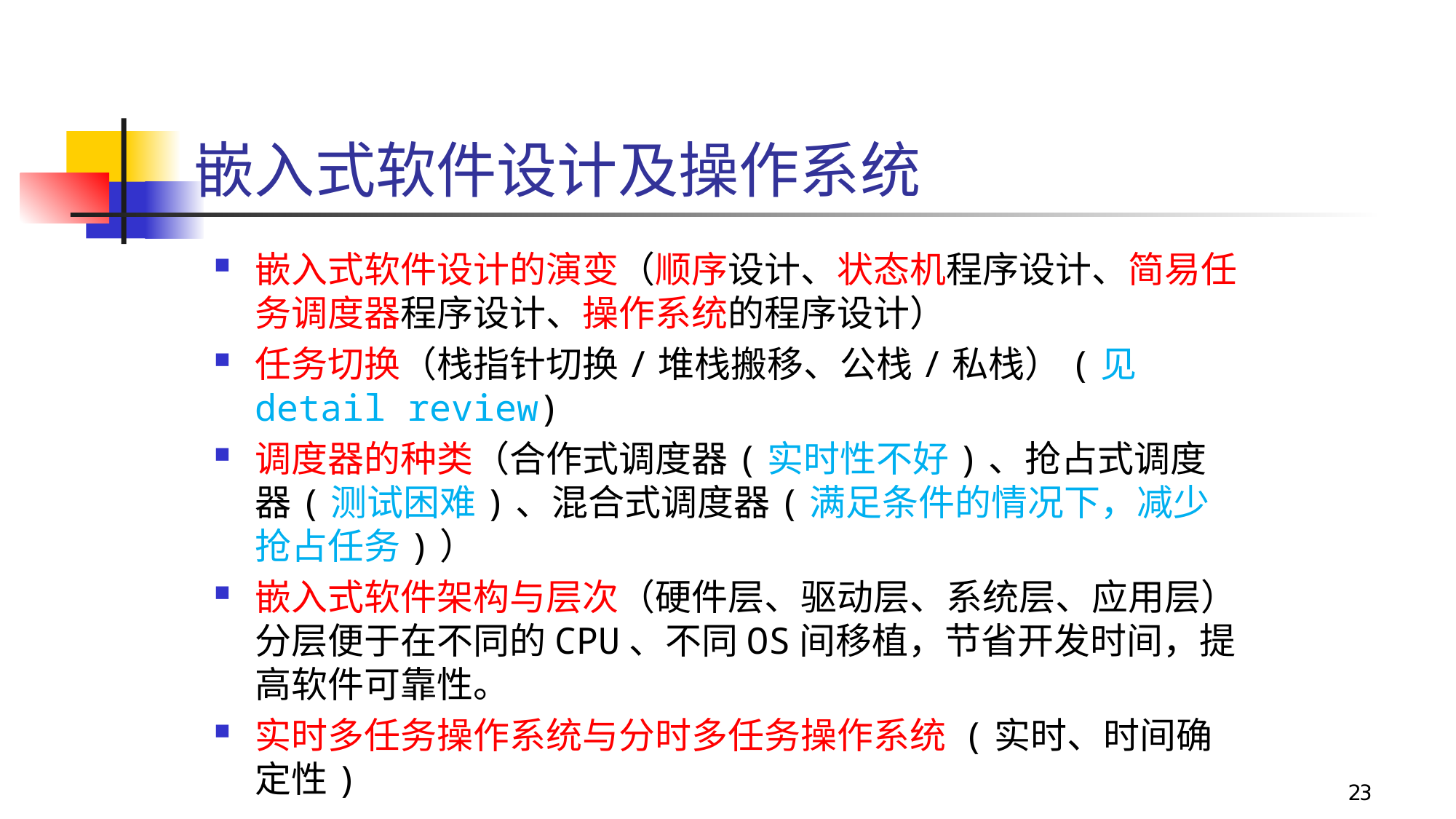

# 嵌入式软件设计及操作系统
嵌入式软件设计的演变（顺序设计、状态机程序设计、简易任务调度器程序设计、操作系统的程序设计）
任务切换（栈指针切换/堆栈搬移、公栈/私栈）(见detail review)
调度器的种类（合作式调度器(实时性不好)、抢占式调度器(测试困难)、混合式调度器(满足条件的情况下，减少抢占任务)）
嵌入式软件架构与层次（硬件层、驱动层、系统层、应用层）分层便于在不同的CPU、不同OS间移植，节省开发时间，提高软件可靠性。
实时多任务操作系统与分时多任务操作系统 (实时、时间确定性)
23